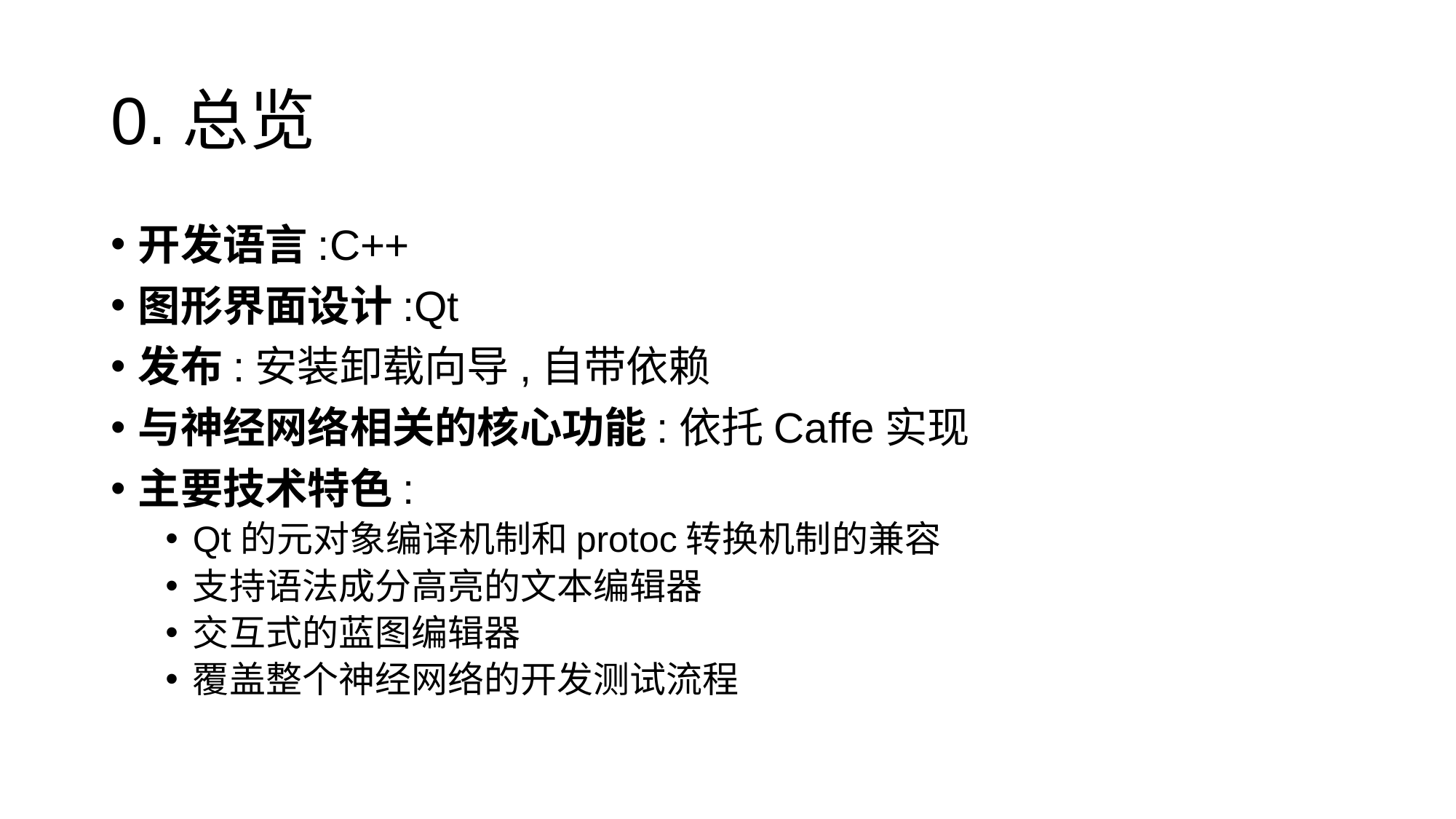

# 0.总览
开发语言:C++
图形界面设计:Qt
发布:安装卸载向导,自带依赖
与神经网络相关的核心功能:依托Caffe实现
主要技术特色:
Qt的元对象编译机制和protoc转换机制的兼容
支持语法成分高亮的文本编辑器
交互式的蓝图编辑器
覆盖整个神经网络的开发测试流程